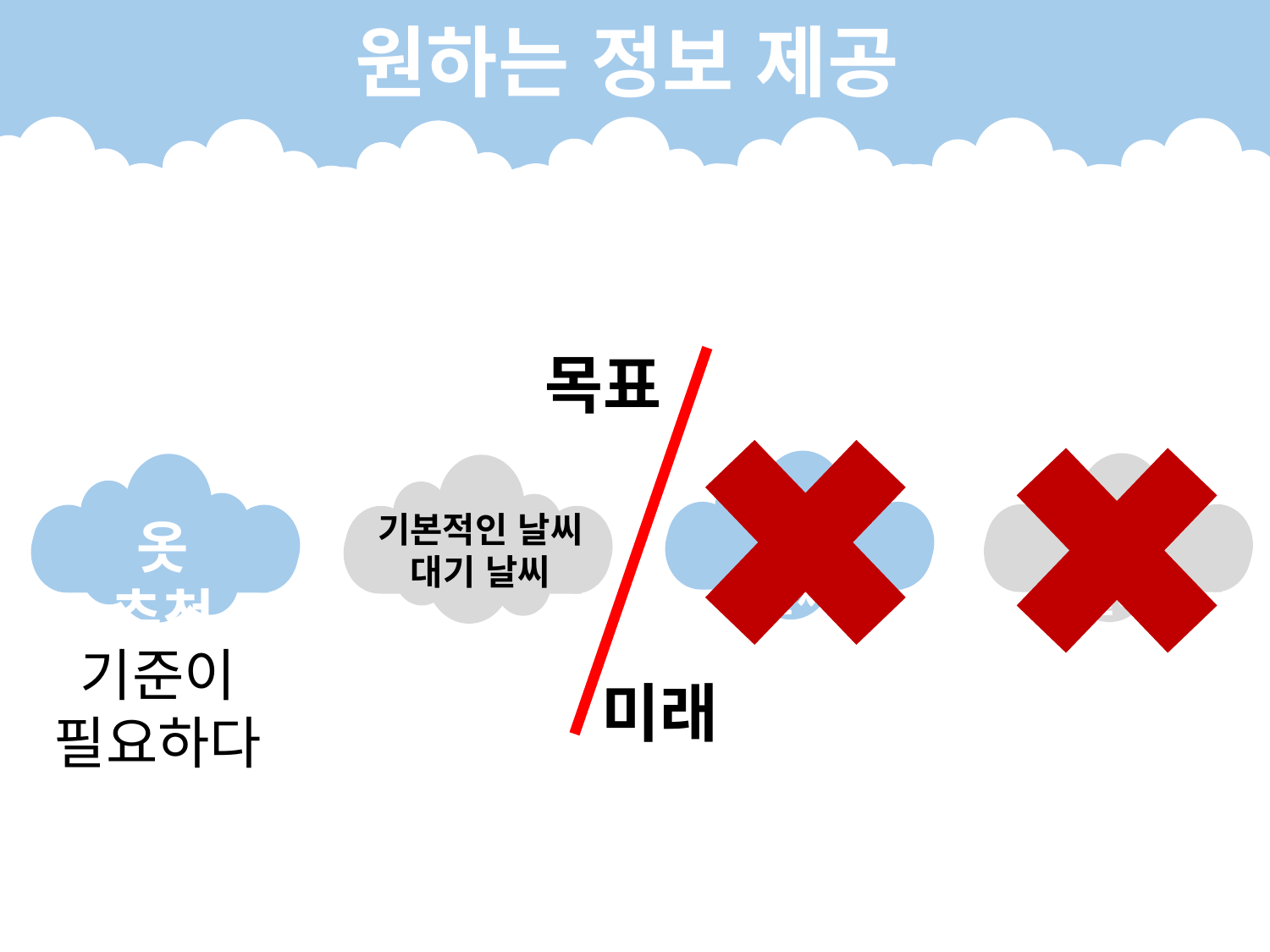

원하는 정보 제공

목표

기준 온도
기본적인 날씨
대기 날씨
옷 추천
레저 날씨
주말 날씨
기준이 필요하다
미래